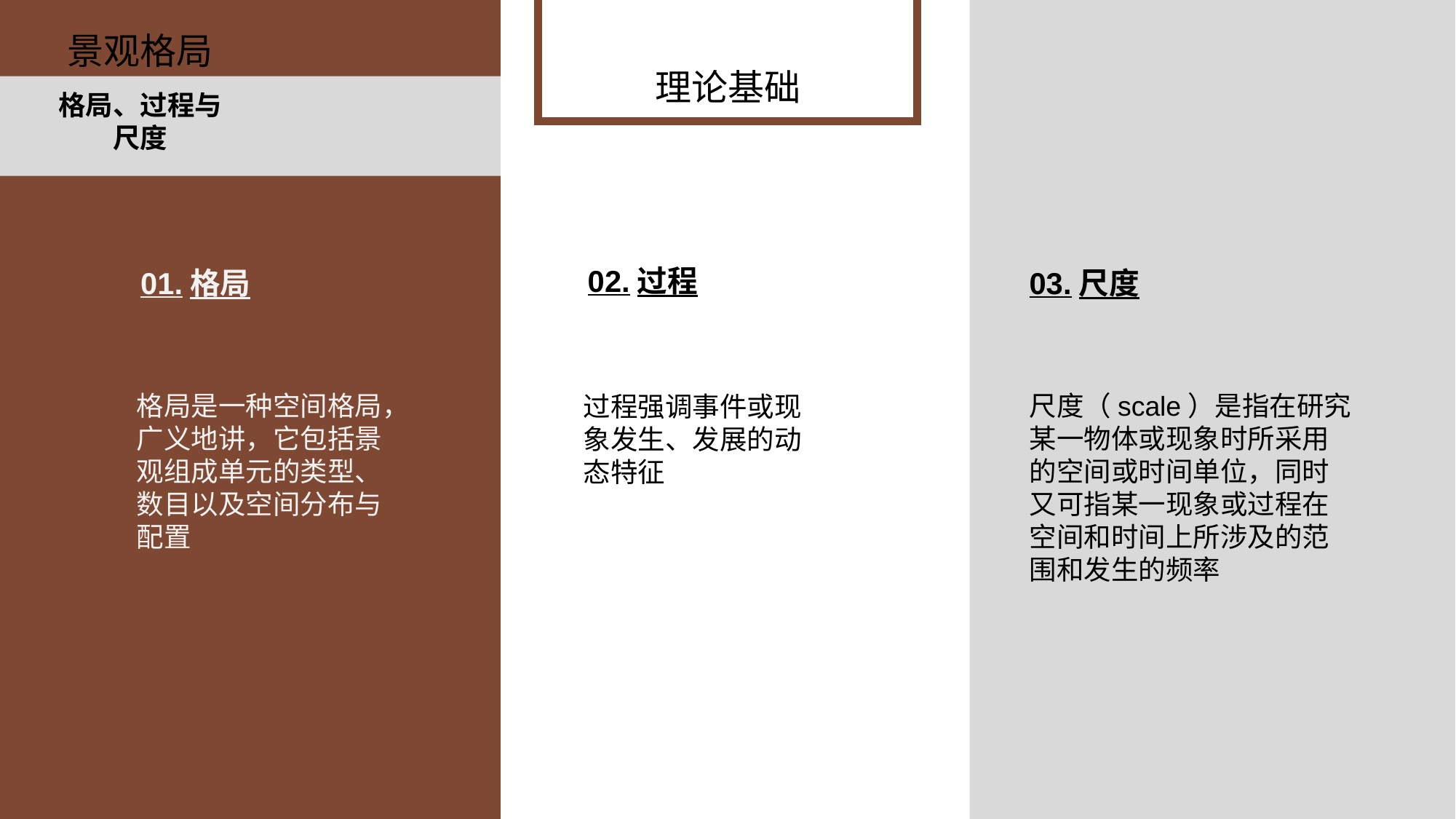

景观格局
理论基础

格局、过程与尺度
02.过程
01.格局
03.尺度
尺度（scale）是指在研究某一物体或现象时所采用的空间或时间单位，同时又可指某一现象或过程在空间和时间上所涉及的范围和发生的频率
格局是一种空间格局，广义地讲，它包括景观组成单元的类型、数目以及空间分布与配置
过程强调事件或现象发生、发展的动态特征